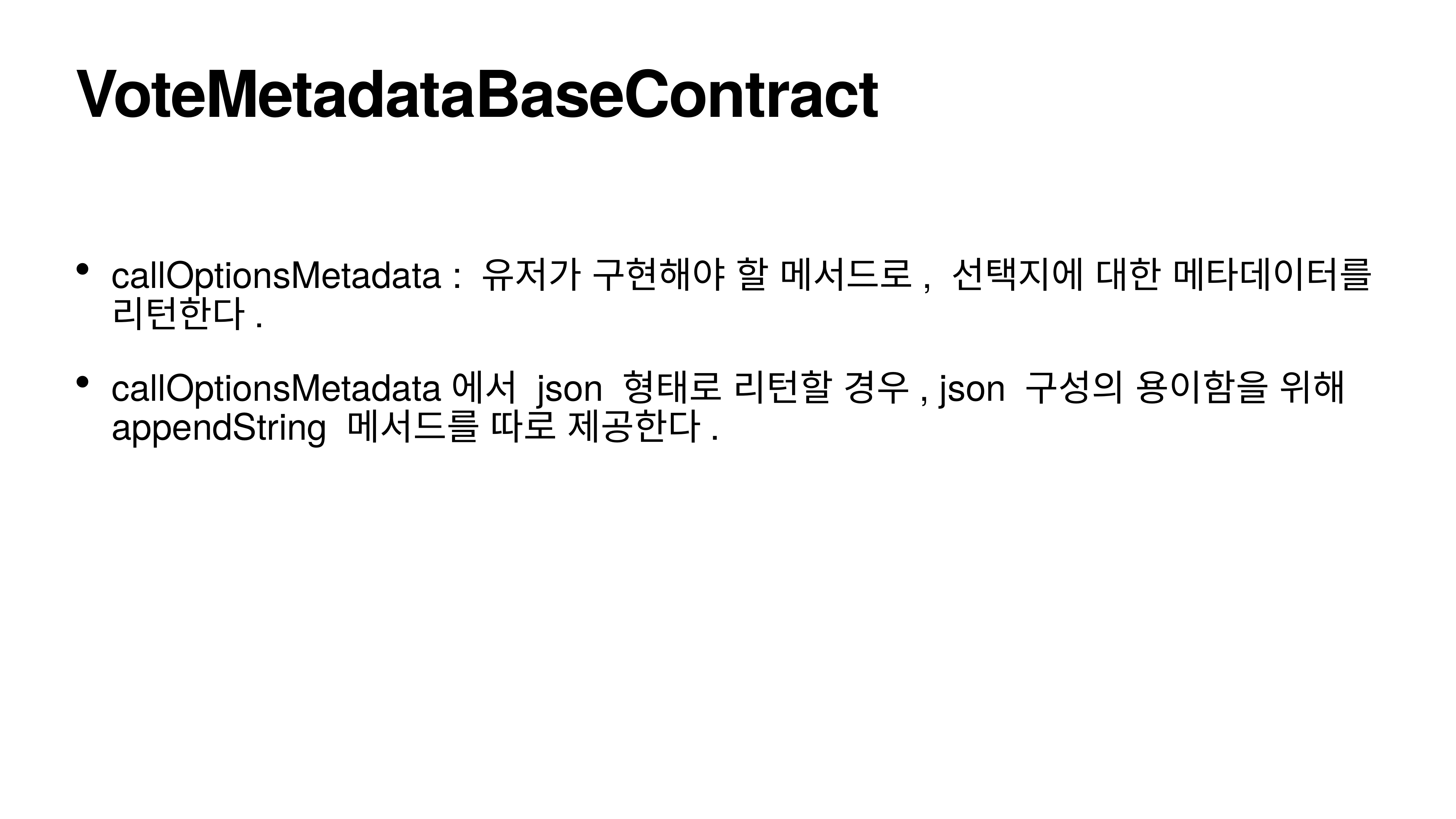

# VoteMetadataBaseContract
callOptionsMetadata : 유저가 구현해야 할 메서드로, 선택지에 대한 메타데이터를 리턴한다.
callOptionsMetadata에서 json 형태로 리턴할 경우, json 구성의 용이함을 위해 appendString 메서드를 따로 제공한다.